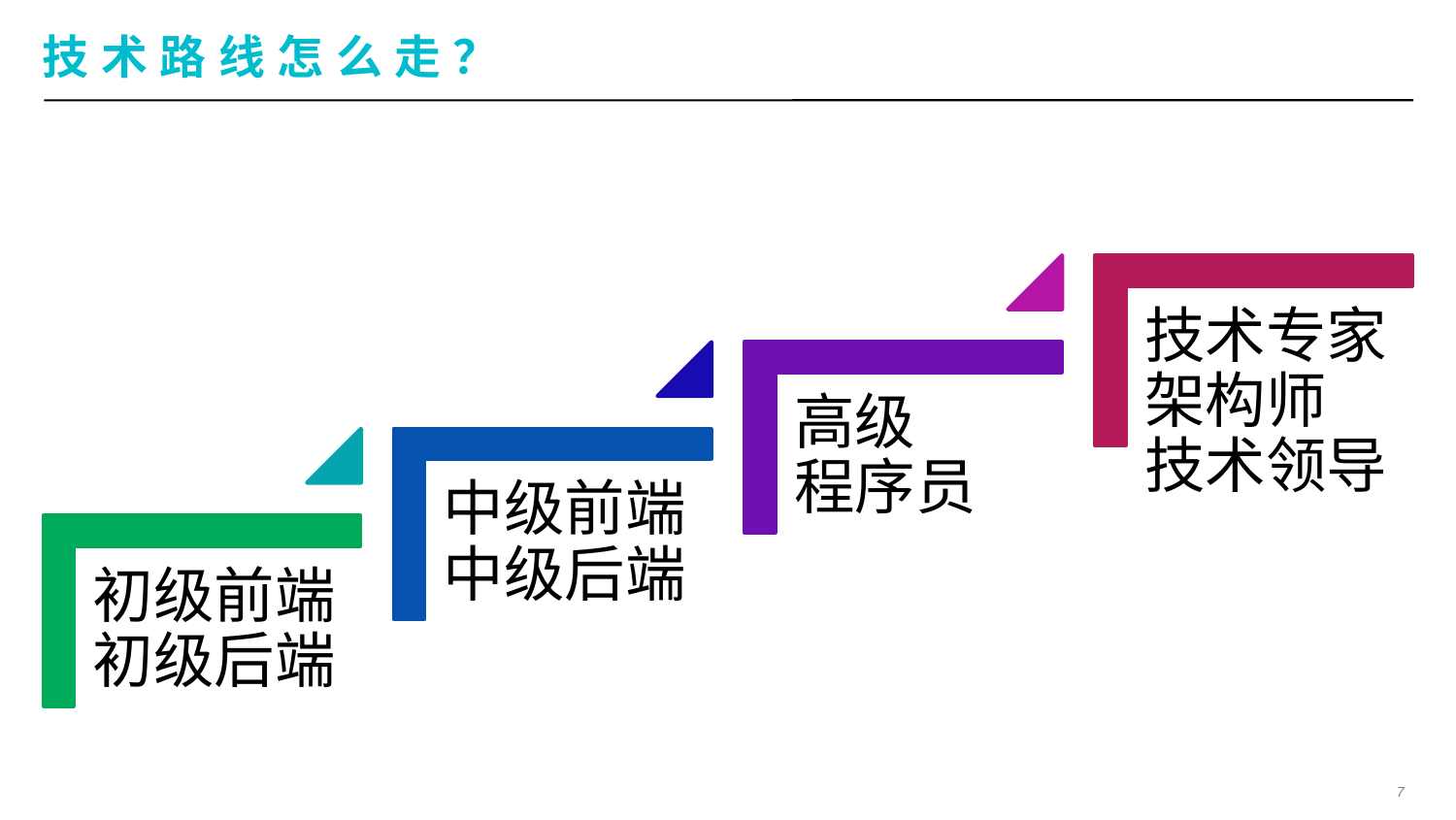

# 技术路线怎么走？
初级前端
初级后端
中级前端
中级后端
高级
程序员
技术专家
架构师
技术领导
7